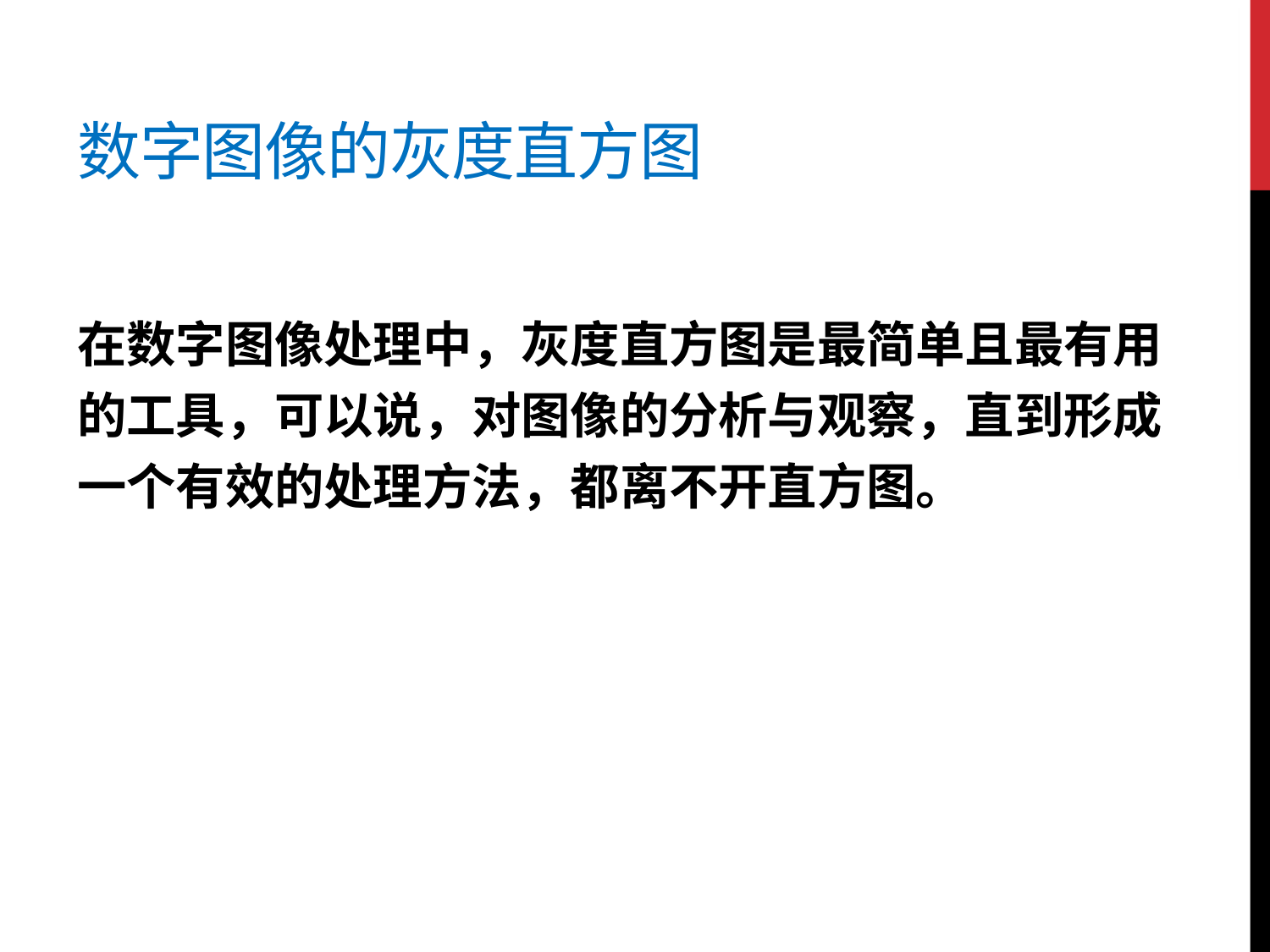

# 数字图像的灰度直方图
在数字图像处理中，灰度直方图是最简单且最有用 的工具，可以说，对图像的分析与观察，直到形成一个有效的处理方法，都离不开直方图。